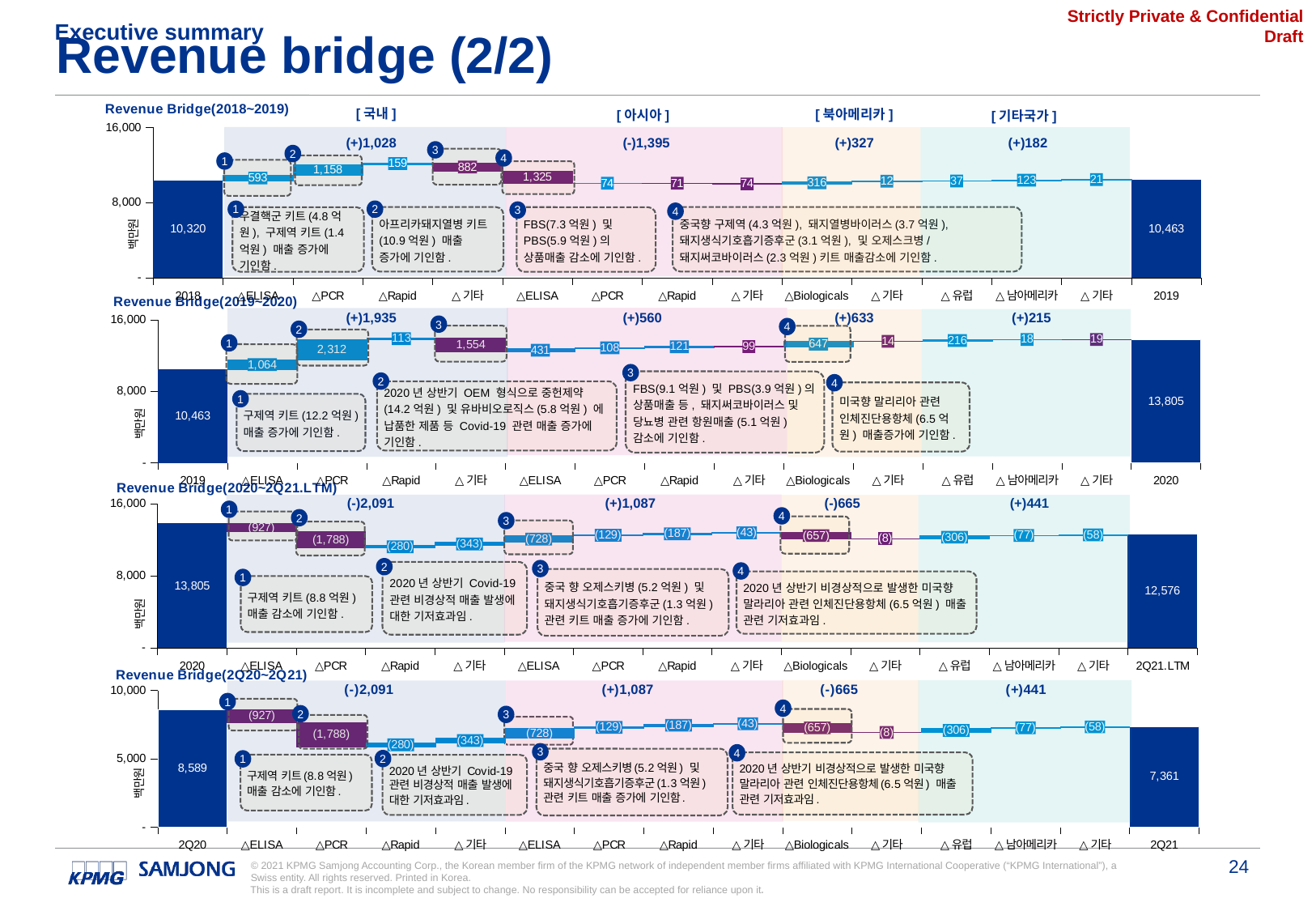

Executive summary
Revenue bridge (2/2)

### Chart: Revenue Bridge(2018~2019)

| Category | 기초 | 변동값 |
|---|---|---|
| 2018 | 10320203373.0 | None |
| △ELISA | 10320203373.0 | 592957185.0 |
| △PCR | 10913160558.0 | 1158087891.0 |
| △Rapid | 12071248449.0 | 159188692.0 |
| △기타 | 11348560534.0 | 881876607.0 |
| △ELISA | 10023541542.0 | 1325018992.0 |
| △PCR | 10023541542.0 | 74442478.0 |
| △Rapid | 10027431148.0 | 70552872.0 |
| △기타 | 9953713262.0 | 73717886.0 |
| △Biologicals | 9953713262.0 | 315980516.0 |
| △기타 | 10269693778.0 | 11506880.0 |
| △유럽 | 10281200658.0 | 37376315.0 |
| △남아메리카 | 10318576973.0 | 122656500.0 |
| △기타 | 10441233473.0 | 21471605.0 |
| 2019 | 10462705078.0 | None |
[국내]
[북아메리카]
[아시아]
[기타국가]

(+)1,028                                                           (-)1,395                                           (+)327                                   (+)182
3
2

4
1

2
1
3
4
아프리카돼지열병 키트(10.9억원) 매출 증가에 기인함.
중국향 구제역(4.3억원), 돼지열병바이러스(3.7억원), 돼지생식기호흡기증후군(3.1억원), 및 오제스크병/돼지써코바이러스(2.3억원)키트 매출감소에 기인함.
우결핵군 키트(4.8억원), 구제역 키트(1.4억원) 매출 증가에 기인함.
FBS(7.3억원) 및 PBS(5.9억원)의 상품매출 감소에 기인함.

### Chart: Revenue Bridge(2019~2020)

| Category | 기초 | 변동값 |
|---|---|---|
| 2019 | 10462705078.0 | None |
| △ELISA | 10462705078.0 | 1063678536.0 |
| △PCR | 11526383614.0 | 2312041345.0 |
| △Rapid | 13838424959.0 | 112530855.0 |
| △기타 | 12397414861.0 | 1553540953.0 |
| △ELISA | 12397414861.0 | 430535331.0 |
| △PCR | 12827950192.0 | 107615112.0 |
| △Rapid | 12935565304.0 | 120847117.0 |
| △기타 | 12956959688.0 | 99452733.0 |
| △Biologicals | 12956959688.0 | 647223738.0 |
| △기타 | 13589784706.0 | 14398720.0 |
| △유럽 | 13589784706.0 | 216051290.0 |
| △남아메리카 | 13805835996.0 | 17755050.0 |
| △기타 | 13804527618.0 | 19063428.0 |
| 2020 | 13804527618.0 | None |
(+)1,935                                                           (+)560                                             (+)633                                    (+)215

3
4
2

1

3
FBS(9.1억원) 및 PBS(3.9억원)의 상품매출 등, 돼지써코바이러스 및 당뇨병 관련 항원매출(5.1억원) 감소에 기인함.
2
4
2020년 상반기 OEM 형식으로 중헌제약(14.2억원) 및 유바비오로직스(5.8억원) 에 납품한 제품 등 Covid-19 관련 매출 증가에 기인함.
미국향 말리리아 관련 인체진단용항체(6.5억원) 매출증가에 기인함.
1
구제역 키트(12.2억원) 매출 증가에 기인함.

### Chart: Revenue Bridge(2020~2Q21.LTM)

| Category | 기초 | 변동값 |
|---|---|---|
| 2020 | 13804527618.0 | None |
| △ELISA | 12877802166.0 | 926725452.0 |
| △PCR | 11089432890.0 | 1788369276.0 |
| △Rapid | 11089432890.0 | 280396864.0 |
| △기타 | 11369829754.0 | 343413556.0 |
| △ELISA | 11713243310.0 | 728228394.0 |
| △PCR | 12441471704.0 | 129079940.0 |
| △Rapid | 12570551644.0 | 186714706.0 |
| △기타 | 12757266350.0 | 42873099.0 |
| △Biologicals | 12142748534.0 | 657390915.0 |
| △기타 | 12134816374.0 | 7932160.0 |
| △유럽 | 12134816374.0 | 306171867.0 |
| △남아메리카 | 12440988241.0 | 77430338.0 |
| △기타 | 12518418579.0 | 57543078.0 |
| 2Q21.LTM | 12575961657.0 | None |
   (-)2,091                                                       (+)1,087                                            (-)665                                       (+)441

1
4
2

3

2
3
2020년 상반기 Covid-19 관련 비경상적 매출 발생에 대한 기저효과임.
4
1
중국 향 오제스키병(5.2억원) 및 돼지생식기호흡기증후군(1.3억원) 관련 키트 매출 증가에 기인함.
2020년 상반기 비경상적으로 발생한 미국향 말라리아 관련 인체진단용항체(6.5억원) 매출 관련 기저효과임.
구제역 키트(8.8억원) 매출 감소에 기인함.

### Chart: Revenue Bridge(2Q20~2Q21)

| Category | 기초 | 변동값 |
|---|---|---|
| 2Q20 | 8589163472.0 | None |
| △ELISA | 7662438020.0 | 926725452.0 |
| △PCR | 5874068744.0 | 1788369276.0 |
| △Rapid | 5874068744.0 | 280396864.0 |
| △기타 | 6154465608.0 | 343413556.0 |
| △ELISA | 6497879164.0 | 728228394.0 |
| △PCR | 7226107558.0 | 129079940.0 |
| △Rapid | 7355187498.0 | 186714706.0 |
| △기타 | 7541902204.0 | 42873099.0 |
| △Biologicals | 6927384388.0 | 657390915.0 |
| △기타 | 6919452228.0 | 7932160.0 |
| △유럽 | 6919452228.0 | 306171867.0 |
| △남아메리카 | 7225624095.0 | 77430338.0 |
| △기타 | 7303054433.0 | 57543078.0 |
| 2Q21 | 7360597511.0 | None |
1

4
2
3

3
4
2
1